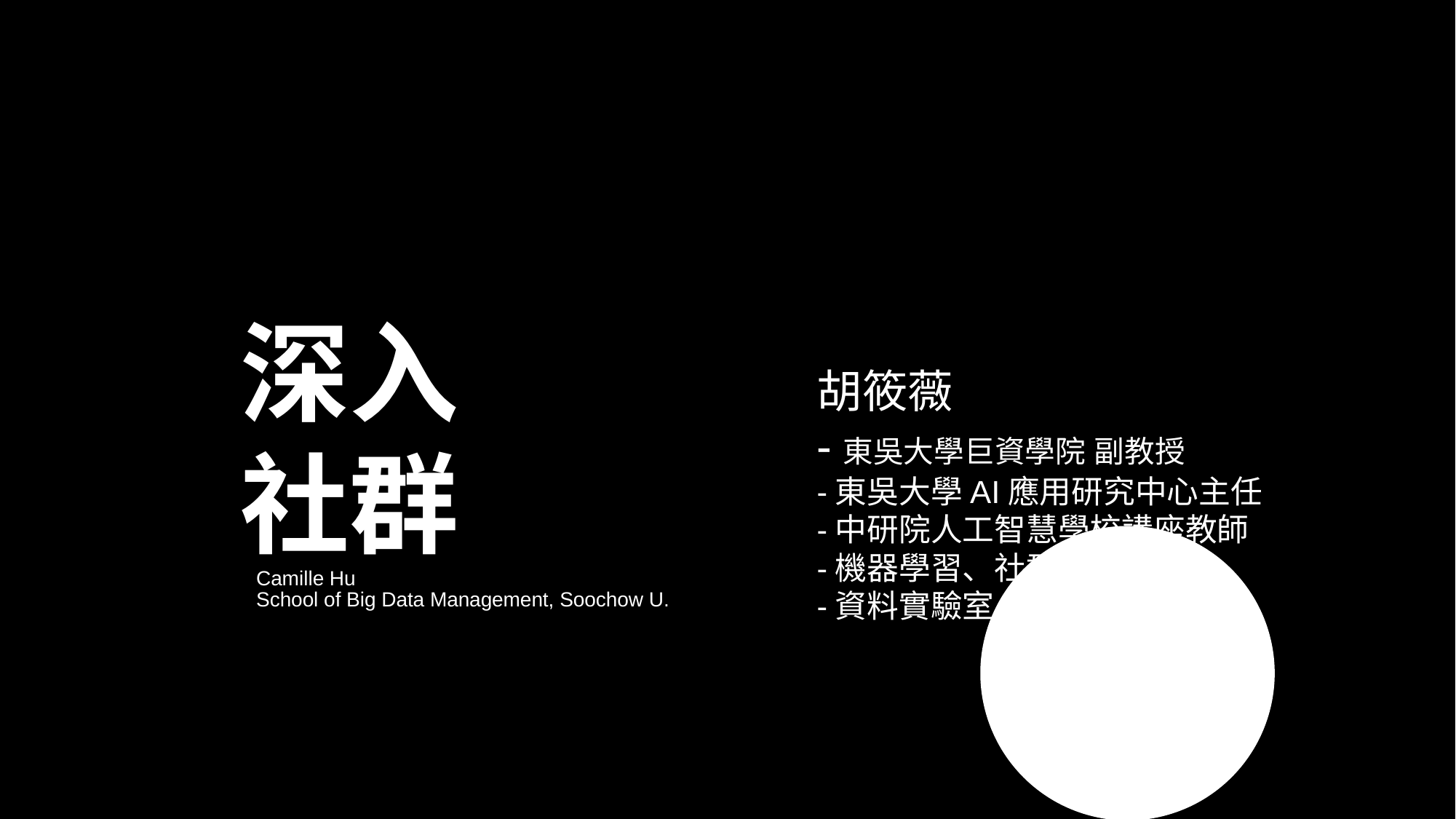

# 深入社群
胡筱薇
-東吳大學巨資學院 副教授
-東吳大學AI應用研究中心主任
-中研院人工智慧學校講座教師
-機器學習、社群網路探勘
-資料實驗室

Camille Hu
School of Big Data Management, Soochow U.